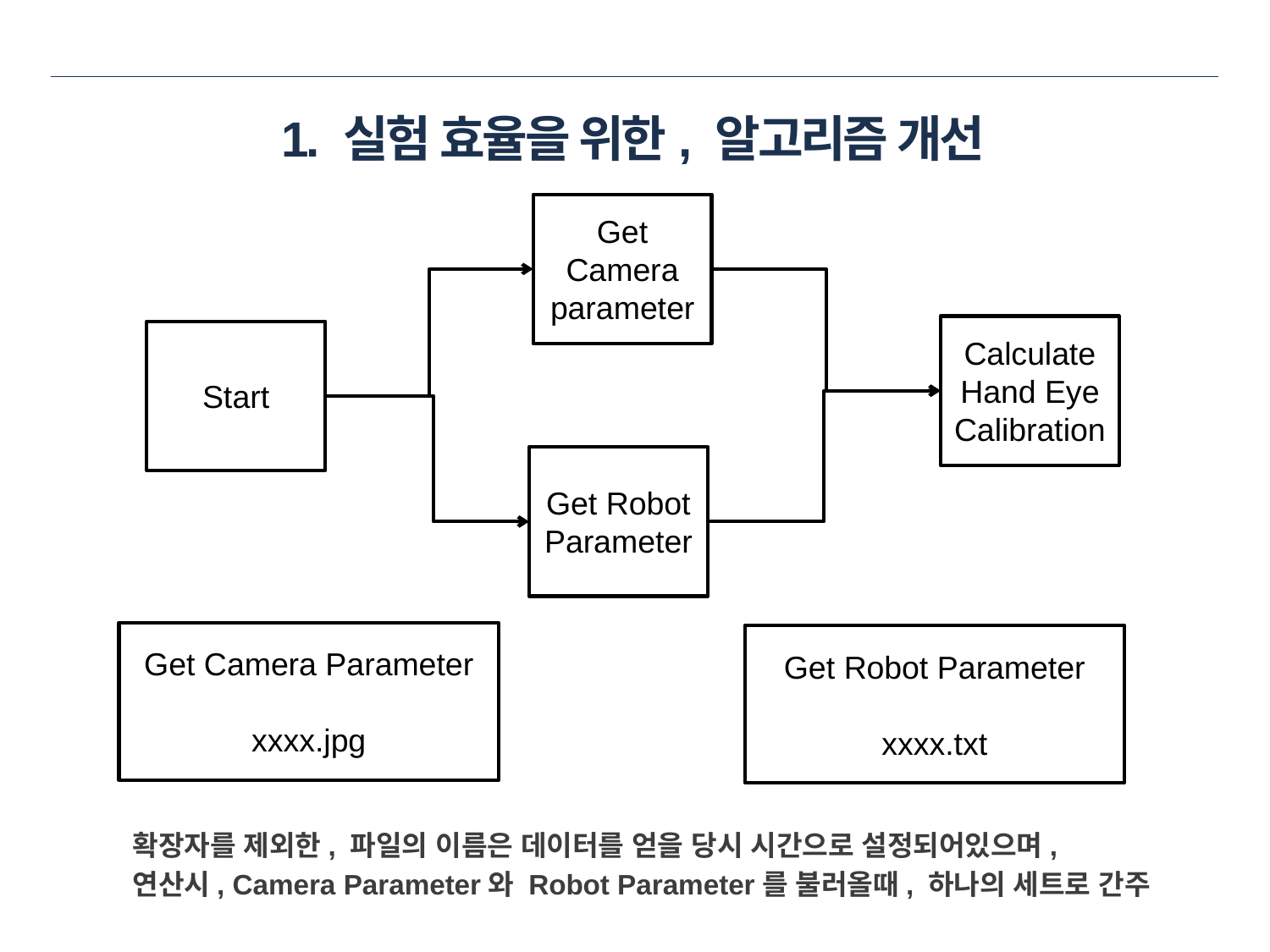

# 1. 실험 효율을 위한, 알고리즘 개선

Get Camera parameter

Calculate
Hand Eye Calibration
Start
Get Robot Parameter
Get Camera Parameter

xxxx.jpg
Get Robot Parameter

xxxx.txt

확장자를 제외한, 파일의 이름은 데이터를 얻을 당시 시간으로 설정되어있으며,
연산시, Camera Parameter와 Robot Parameter를 불러올때, 하나의 세트로 간주